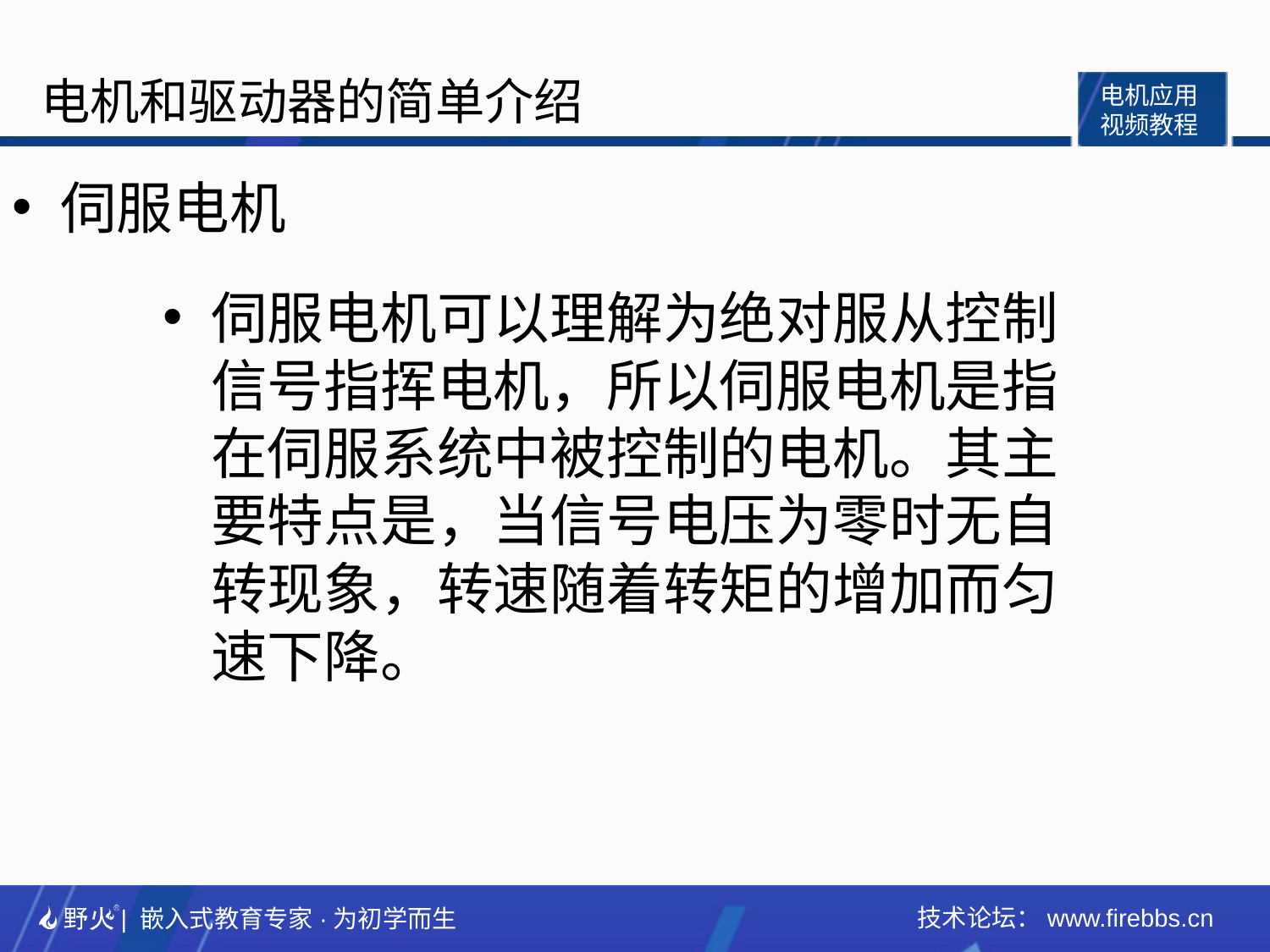

伺服电机
伺服电机可以理解为绝对服从控制信号指挥电机，所以伺服电机是指在伺服系统中被控制的电机。其主要特点是，当信号电压为零时无自转现象，转速随着转矩的增加而匀速下降。